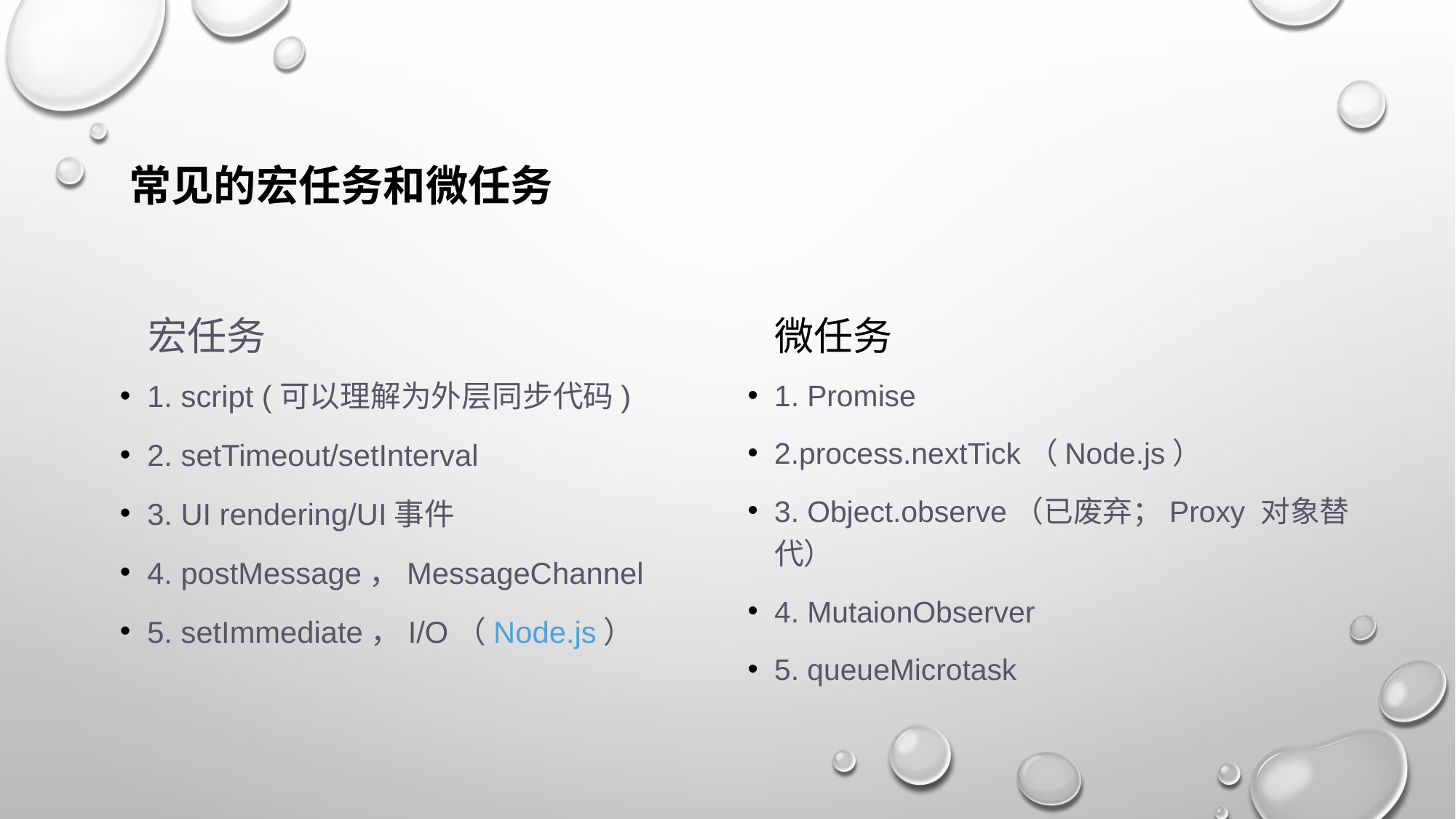

# 常见的宏任务和微任务
宏任务
微任务
1. script (可以理解为外层同步代码)
2. setTimeout/setInterval
3. UI rendering/UI事件
4. postMessage，MessageChannel
5. setImmediate，I/O（Node.js）

1. Promise
2.process.nextTick（Node.js）
3. Object.observe（已废弃；Proxy 对象替代）
4. MutaionObserver
5. queueMicrotask